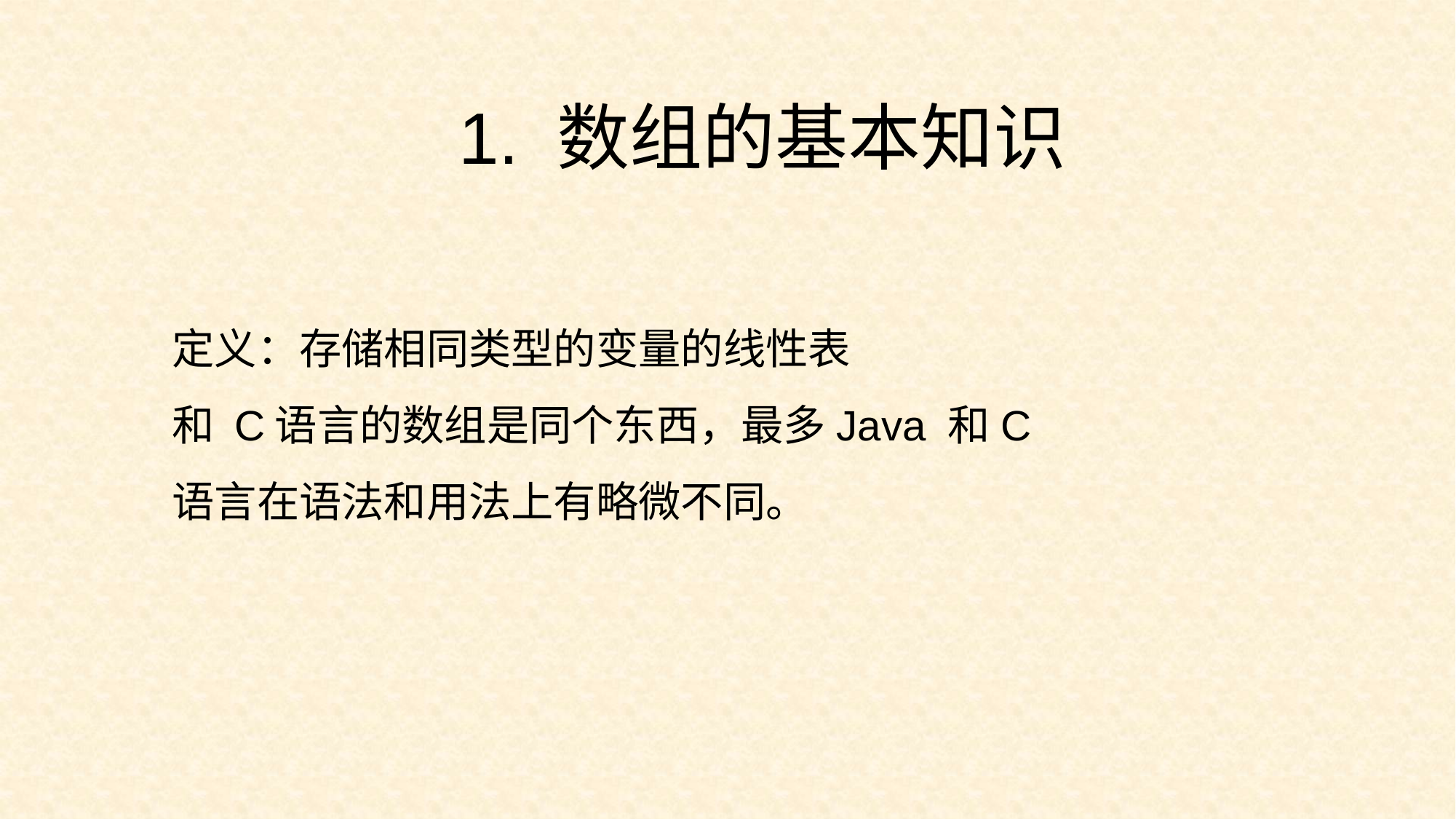

1. 数组的基本知识
定义：存储相同类型的变量的线性表
和 C语言的数组是同个东西，最多Java 和C语言在语法和用法上有略微不同。